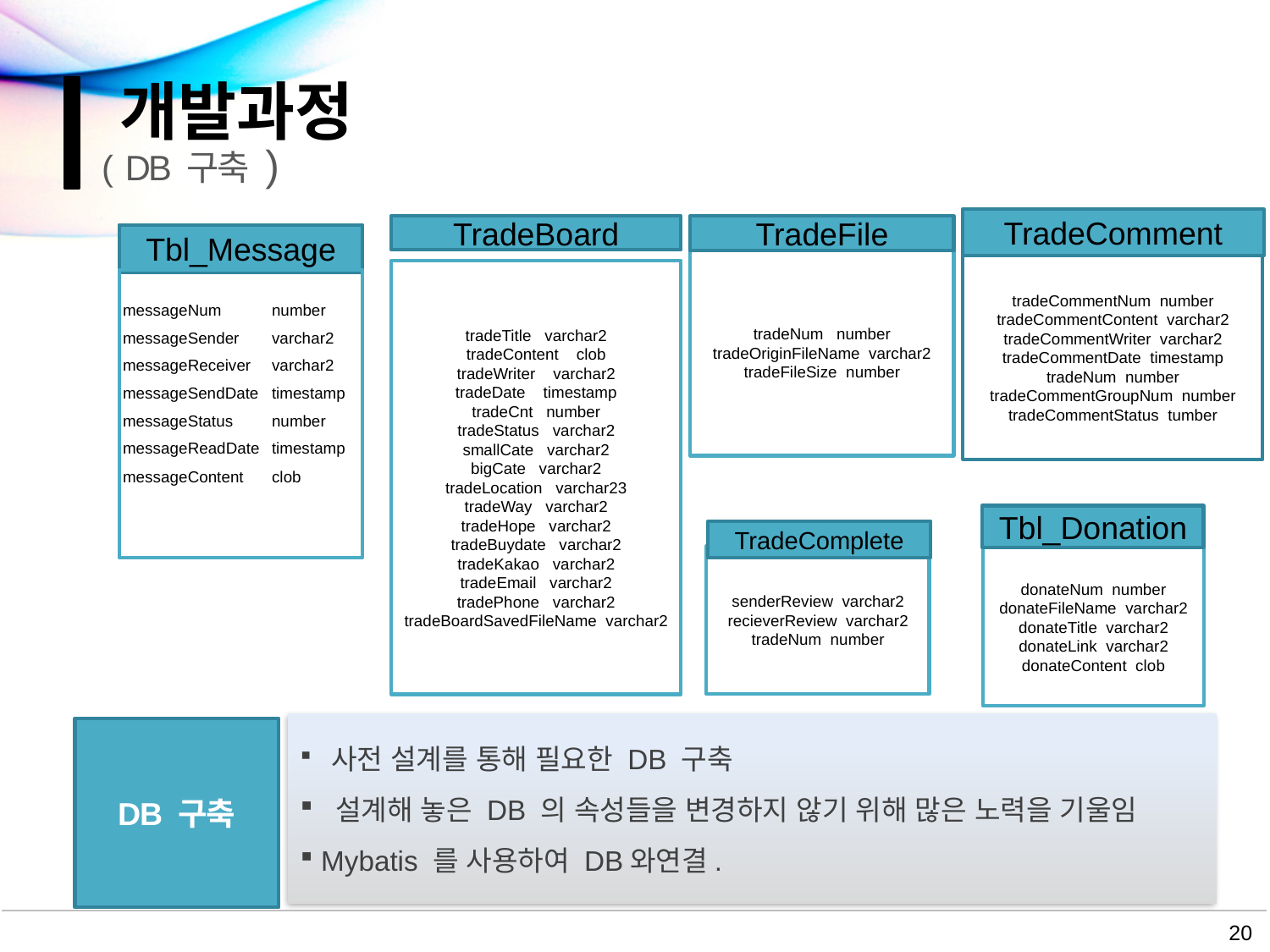

개발과정

(  DB 구축 )
TradeComment
tradeCommentNum  number
tradeCommentContent  varchar2
tradeCommentWriter  varchar2
tradeCommentDate  timestamp
tradeNum  number
tradeCommentGroupNum  number
tradeCommentStatus  tumber
TradeFile
tradeNum   number
tradeOriginFileName  varchar2
tradeFileSize  number
TradeBoard
Tbl_Message
tradeTitle   varchar2
tradeContent    clob
tradeWriter    varchar2
tradeDate    timestamp
tradeCnt   number
tradeStatus   varchar2
smallCate   varchar2
bigCate   varchar2
tradeLocation   varchar23
tradeWay   varchar2
tradeHope   varchar2
tradeBuydate   varchar2
tradeKakao   varchar2
tradeEmail   varchar2
tradePhone   varchar2
tradeBoardSavedFileName  varchar2

| messageNum | number |
| --- | --- |
| messageSender | varchar2 |
| messageReceiver | varchar2 |
| messageSendDate | timestamp |
| messageStatus | number |
| messageReadDate | timestamp |
| messageContent | clob |
Tbl_Donation
donateNum  number
donateFileName  varchar2
donateTitle  varchar2
donateLink  varchar2
donateContent  clob
TradeComplete
senderReview  varchar2
recieverReview  varchar2
tradeNum  number

  사전 설계를 통해 필요한 DB 구축
  설계해 놓은 DB 의 속성들을 변경하지 않기 위해 많은 노력을 기울임
 Mybatis 를 사용하여 DB와연결.

DB 구축
20